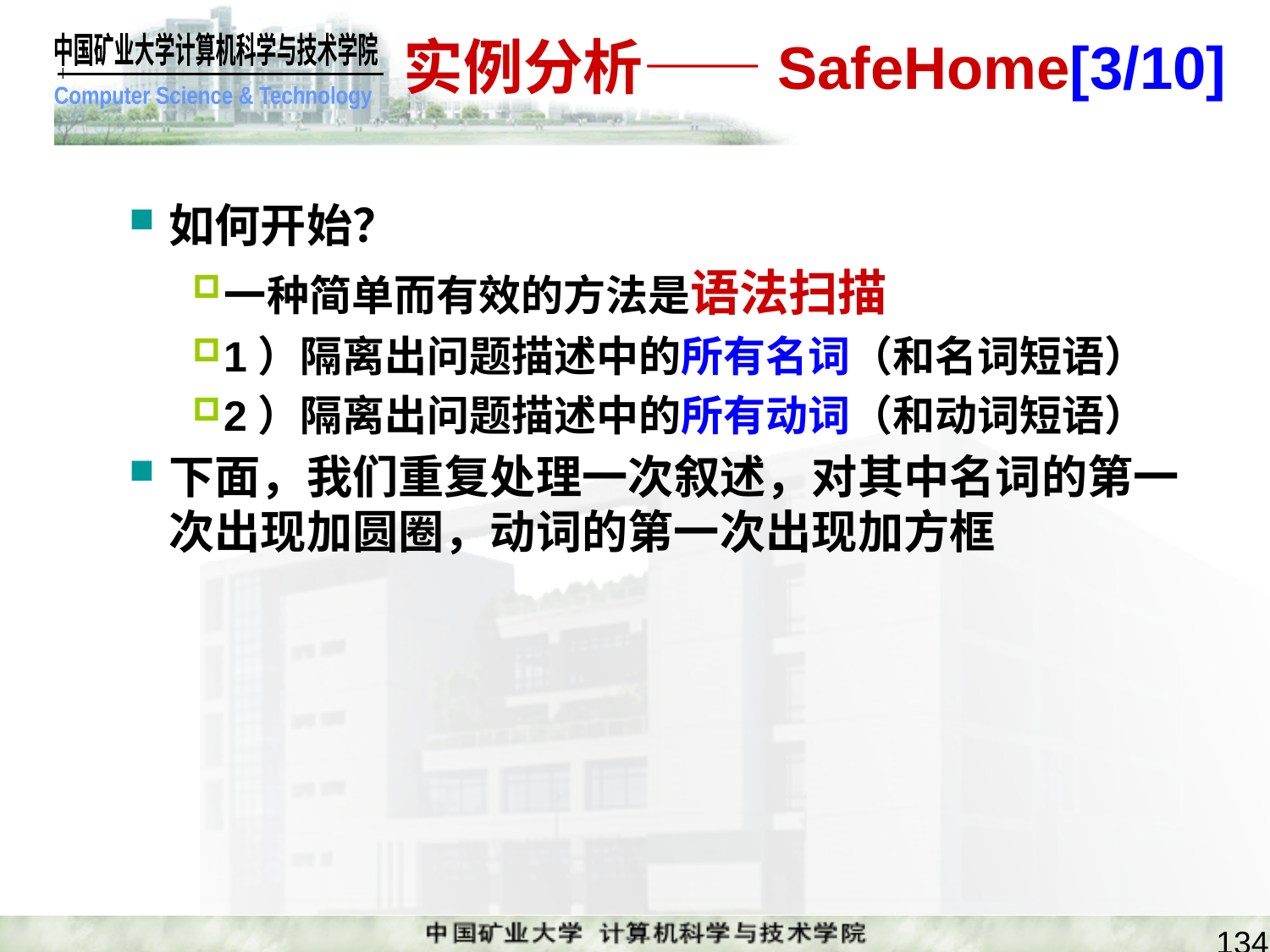

实例分析——SafeHome[3/10]
如何开始？
一种简单而有效的方法是语法扫描
1）隔离出问题描述中的所有名词（和名词短语）
2）隔离出问题描述中的所有动词（和动词短语）
下面，我们重复处理一次叙述，对其中名词的第一次出现加圆圈，动词的第一次出现加方框
134